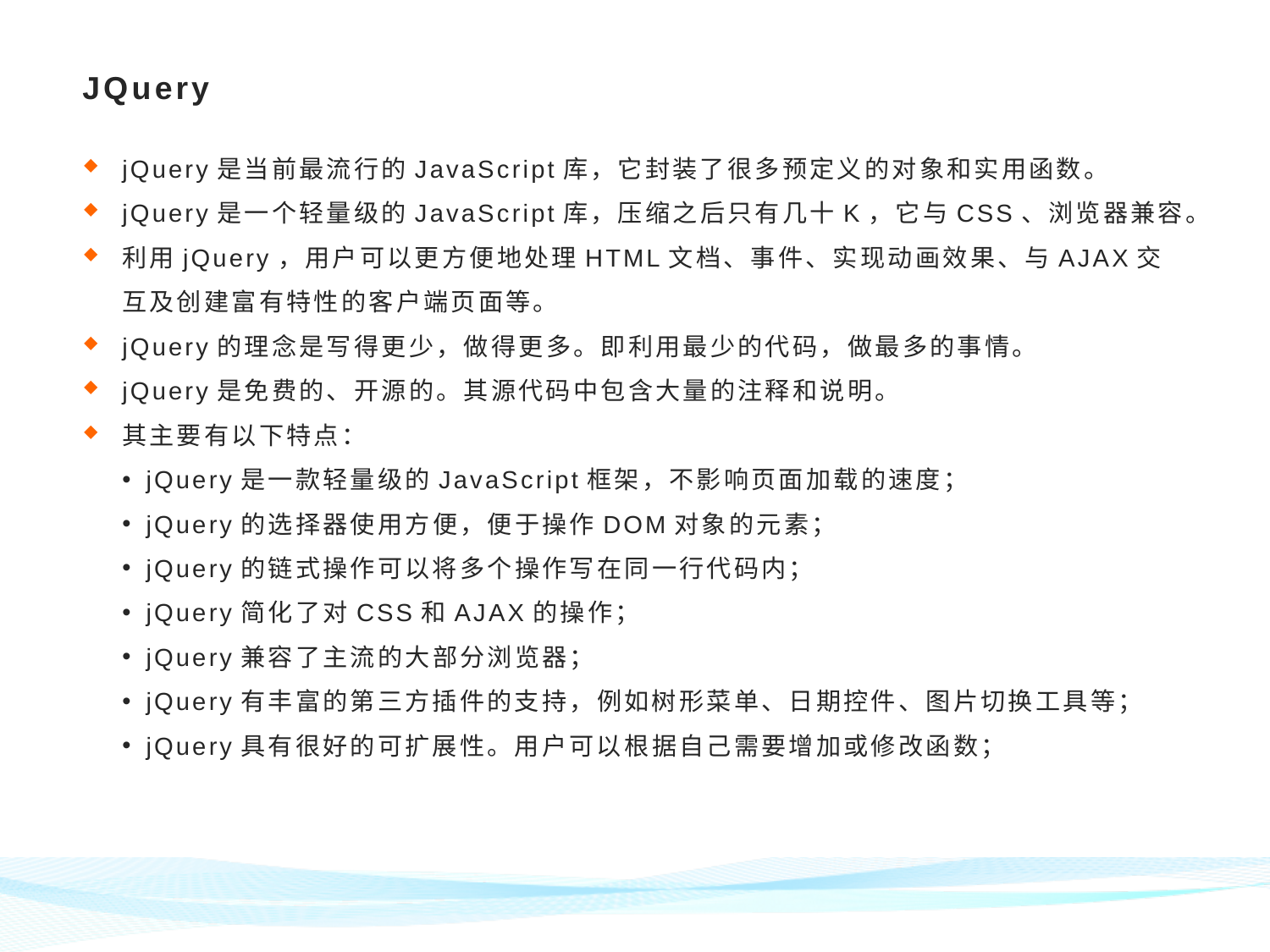

# JQuery
jQuery是当前最流行的JavaScript库，它封装了很多预定义的对象和实用函数。
jQuery是一个轻量级的JavaScript库，压缩之后只有几十K，它与CSS、浏览器兼容。
利用jQuery，用户可以更方便地处理HTML文档、事件、实现动画效果、与AJAX交互及创建富有特性的客户端页面等。
jQuery的理念是写得更少，做得更多。即利用最少的代码，做最多的事情。
jQuery是免费的、开源的。其源代码中包含大量的注释和说明。
其主要有以下特点：
jQuery是一款轻量级的JavaScript框架，不影响页面加载的速度；
jQuery的选择器使用方便，便于操作DOM对象的元素；
jQuery的链式操作可以将多个操作写在同一行代码内；
jQuery简化了对CSS和AJAX的操作；
jQuery兼容了主流的大部分浏览器；
jQuery有丰富的第三方插件的支持，例如树形菜单、日期控件、图片切换工具等；
jQuery具有很好的可扩展性。用户可以根据自己需要增加或修改函数；

232